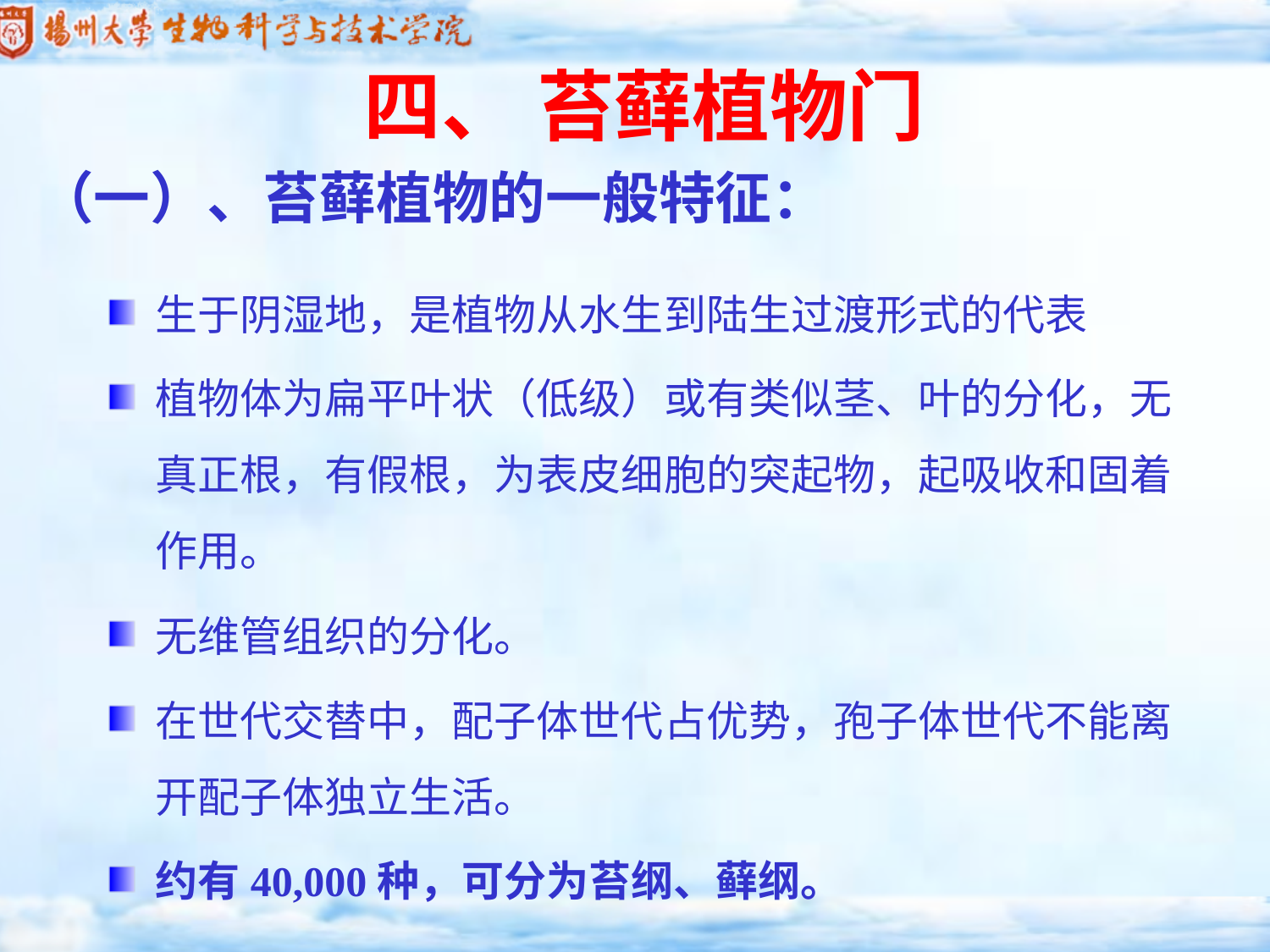

# 四、 苔藓植物门
（一）、苔藓植物的一般特征：
生于阴湿地，是植物从水生到陆生过渡形式的代表
植物体为扁平叶状（低级）或有类似茎、叶的分化，无真正根，有假根，为表皮细胞的突起物，起吸收和固着作用。
无维管组织的分化。
在世代交替中，配子体世代占优势，孢子体世代不能离开配子体独立生活。
约有40,000种，可分为苔纲、藓纲。